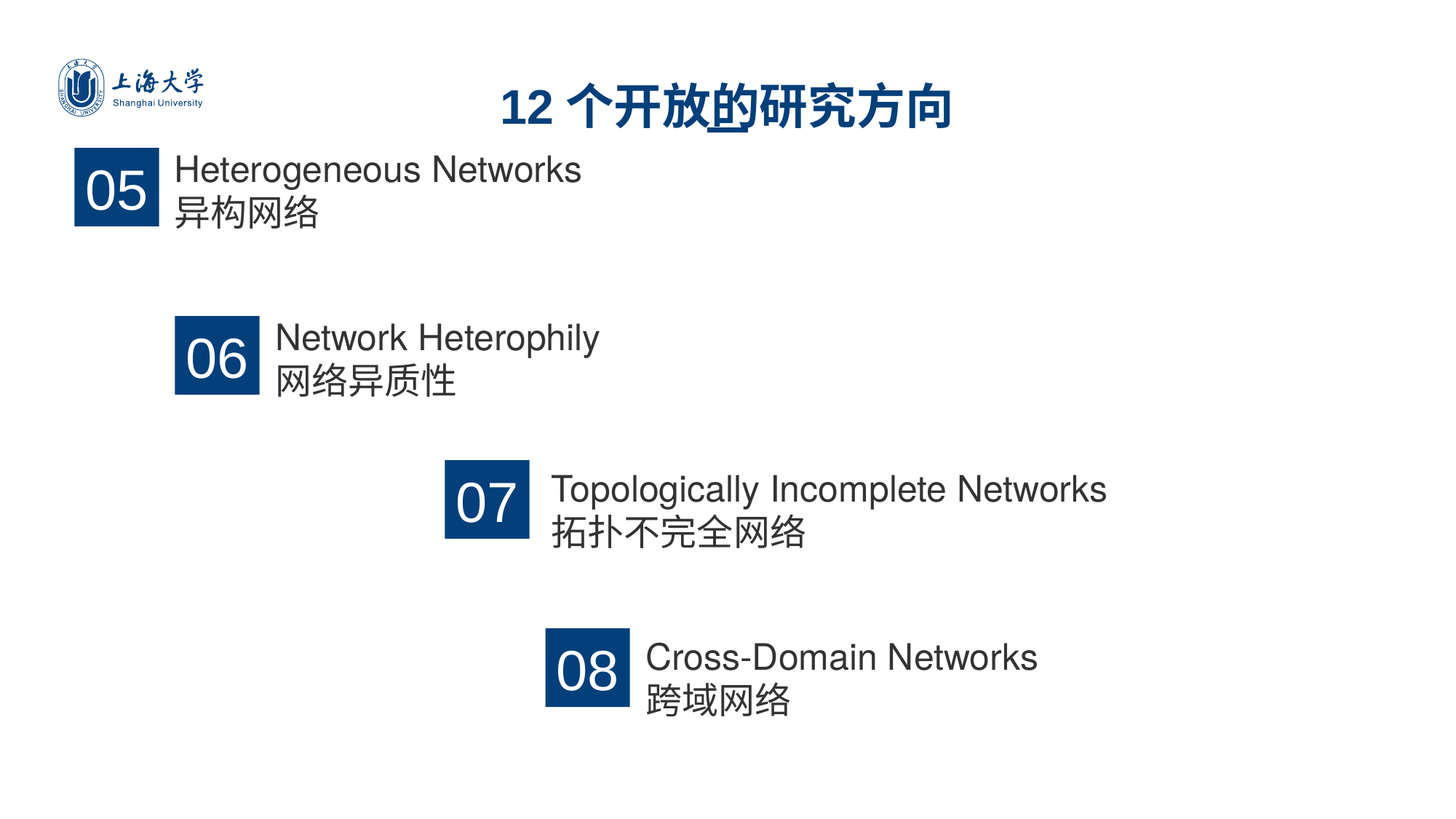

12个开放的研究方向

Heterogeneous Networks
异构网络
05

请单击此处输入文字内容加以解释说明，调整文字大小或者文字内容加以解释说明，调整文字大小或者颜色等属性请单击此处输入文字内容加以解释说明。请单击此处输入文字内容加以解释说明，调整文字大小或者文字内容加以解释说明，调整文字大小或者颜色等属性请单击此处输入文字内容加以解释说明。
Network Heterophily
网络异质性
06

07
Topologically Incomplete Networks
拓扑不完全网络

08
Cross-Domain Networks
跨域网络